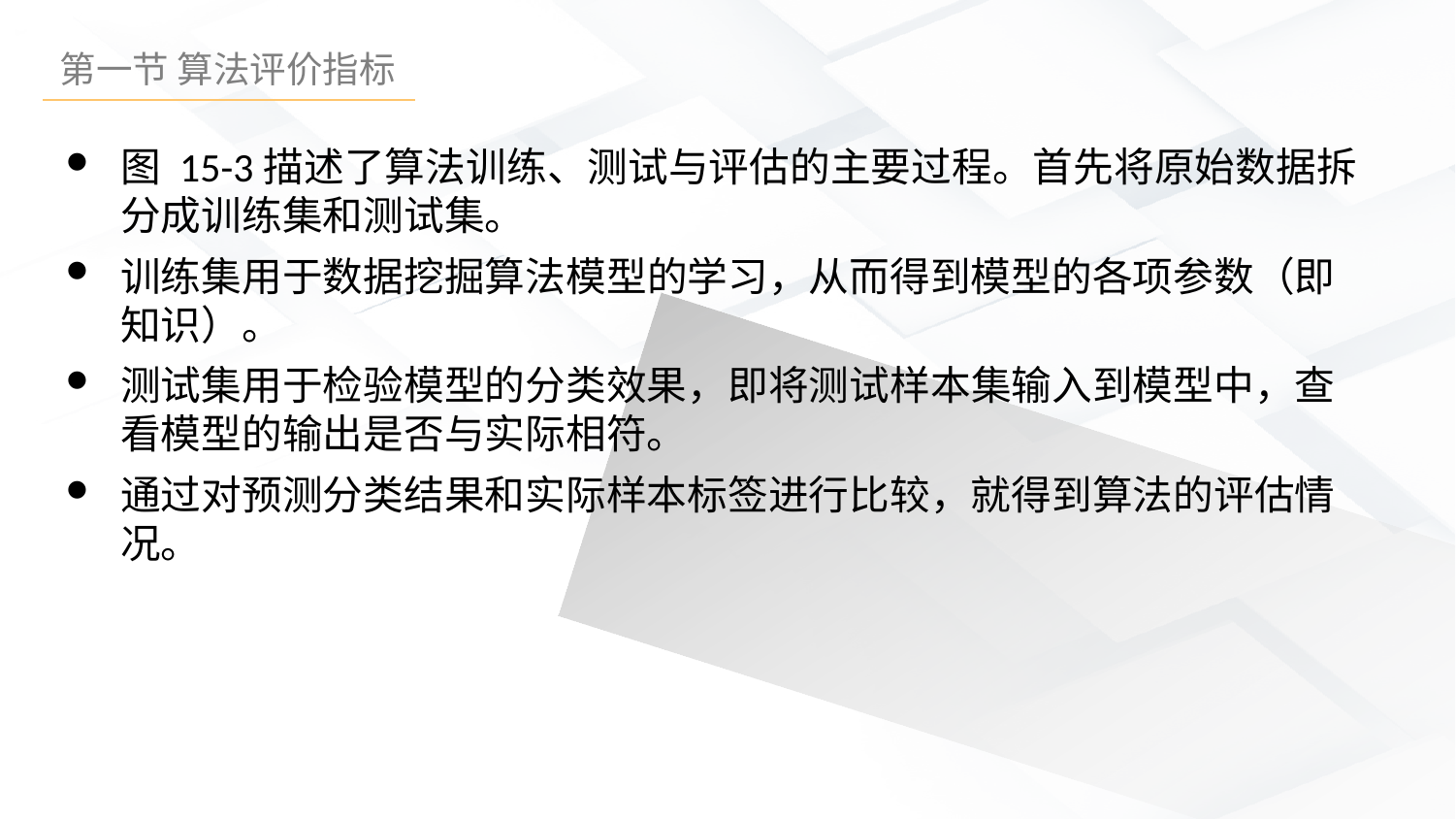

图 15-3描述了算法训练、测试与评估的主要过程。首先将原始数据拆分成训练集和测试集。
训练集用于数据挖掘算法模型的学习，从而得到模型的各项参数（即知识）。
测试集用于检验模型的分类效果，即将测试样本集输入到模型中，查看模型的输出是否与实际相符。
通过对预测分类结果和实际样本标签进行比较，就得到算法的评估情况。